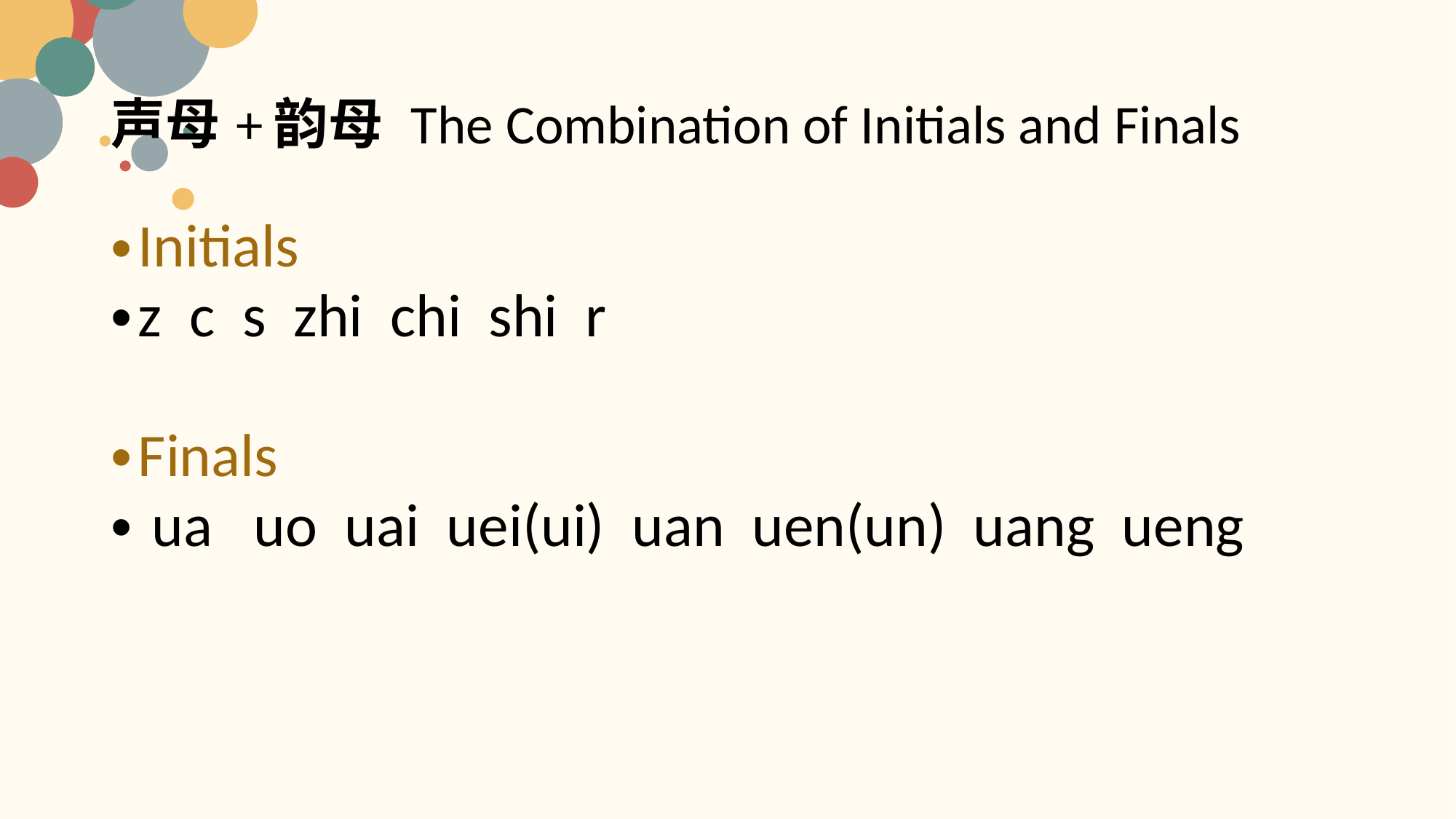

# 声母+韵母 The Combination of Initials and Finals
Initials
z  c  s  zhi  chi  shi  r

Finals
 ua   uo  uai  uei(ui)  uan  uen(un)  uang  ueng